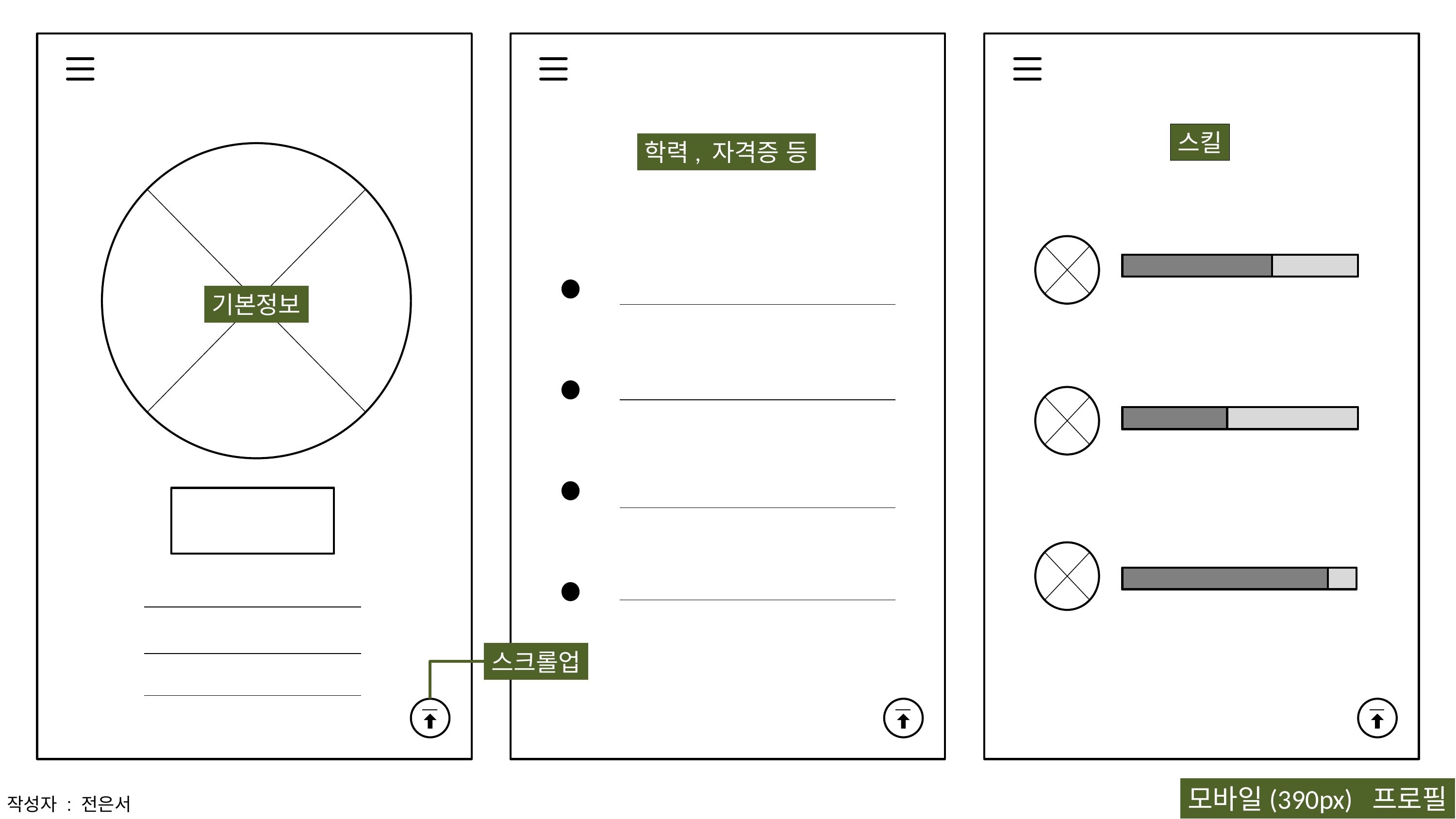

스킬

학력, 자격증 등

기본정보

스크롤업

모바일(390px)  프로필
작성자 : 전은서